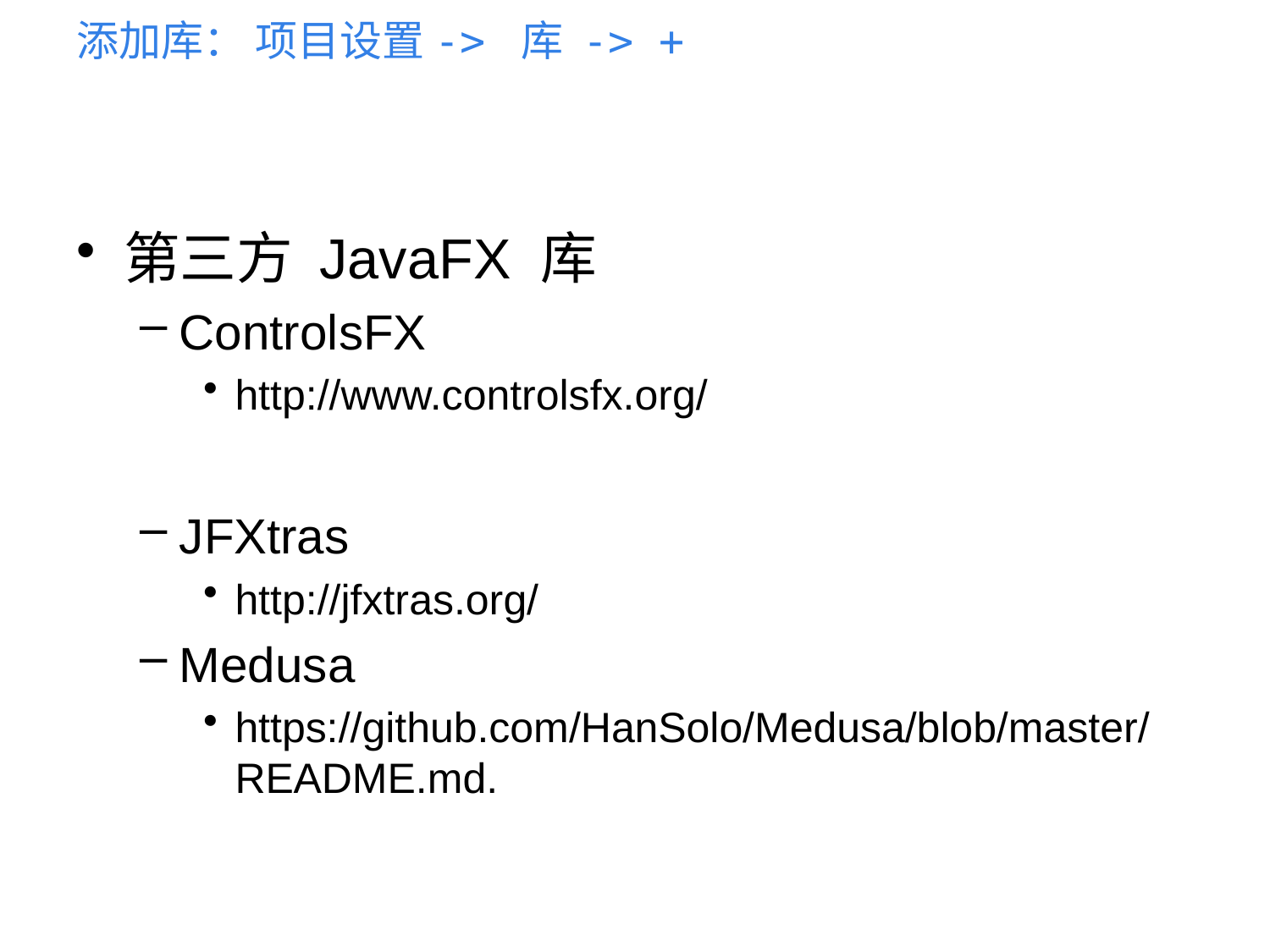

# 添加库： 项目设置-> 库 -> +
第三方 JavaFX 库
ControlsFX
http://www.controlsfx.org/

JFXtras
http://jfxtras.org/
Medusa
https://github.com/HanSolo/Medusa/blob/master/README.md.